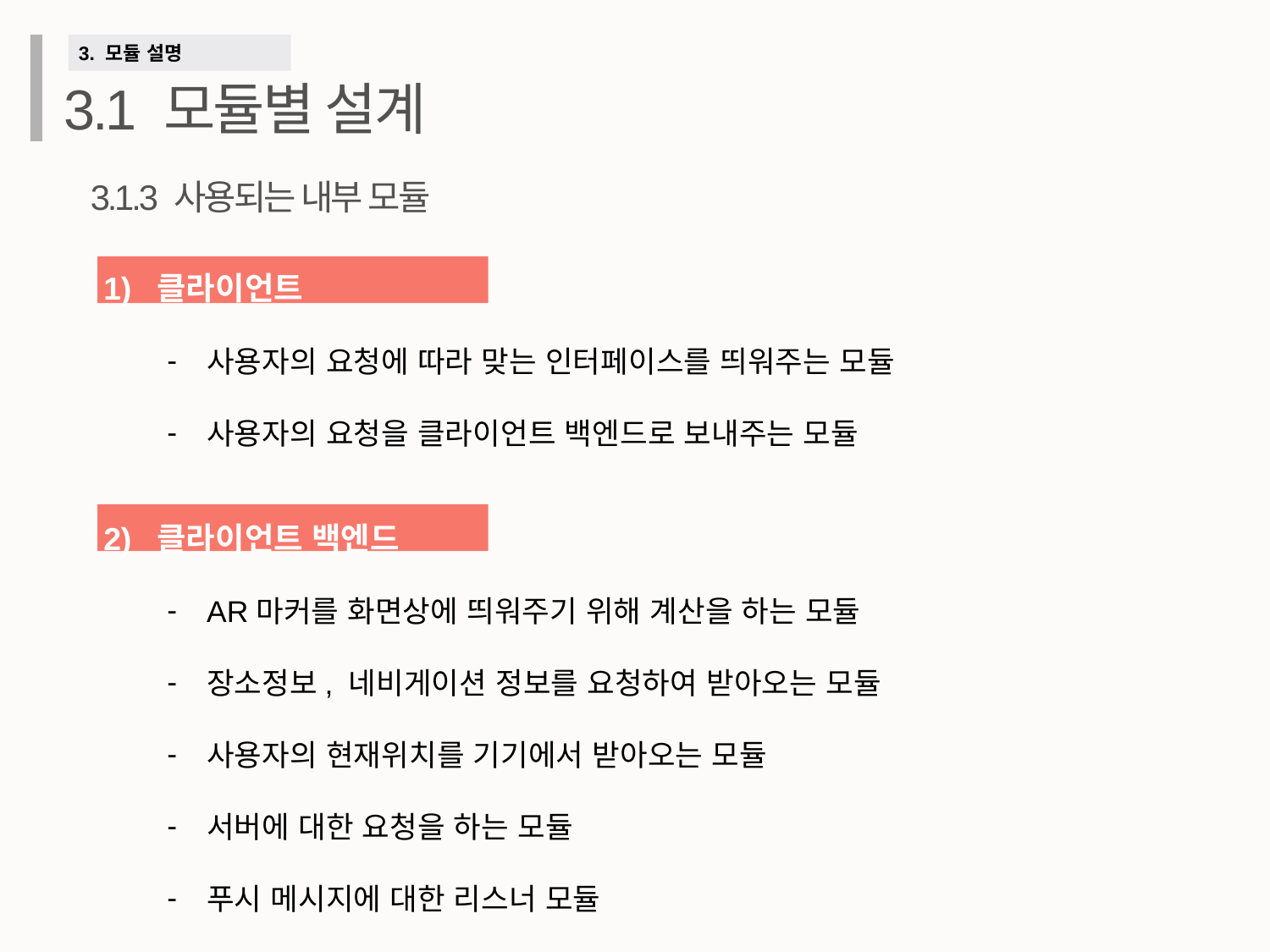

3. 모듈 설명

3.1 모듈별 설계
3.1.3 사용되는 내부 모듈
1)  클라이언트
사용자의 요청에 따라 맞는 인터페이스를 띄워주는 모듈
사용자의 요청을 클라이언트 백엔드로 보내주는 모듈

2)  클라이언트 백엔드
AR마커를 화면상에 띄워주기 위해 계산을 하는 모듈
장소정보, 네비게이션 정보를 요청하여 받아오는 모듈
사용자의 현재위치를 기기에서 받아오는 모듈
서버에 대한 요청을 하는 모듈
푸시 메시지에 대한 리스너 모듈